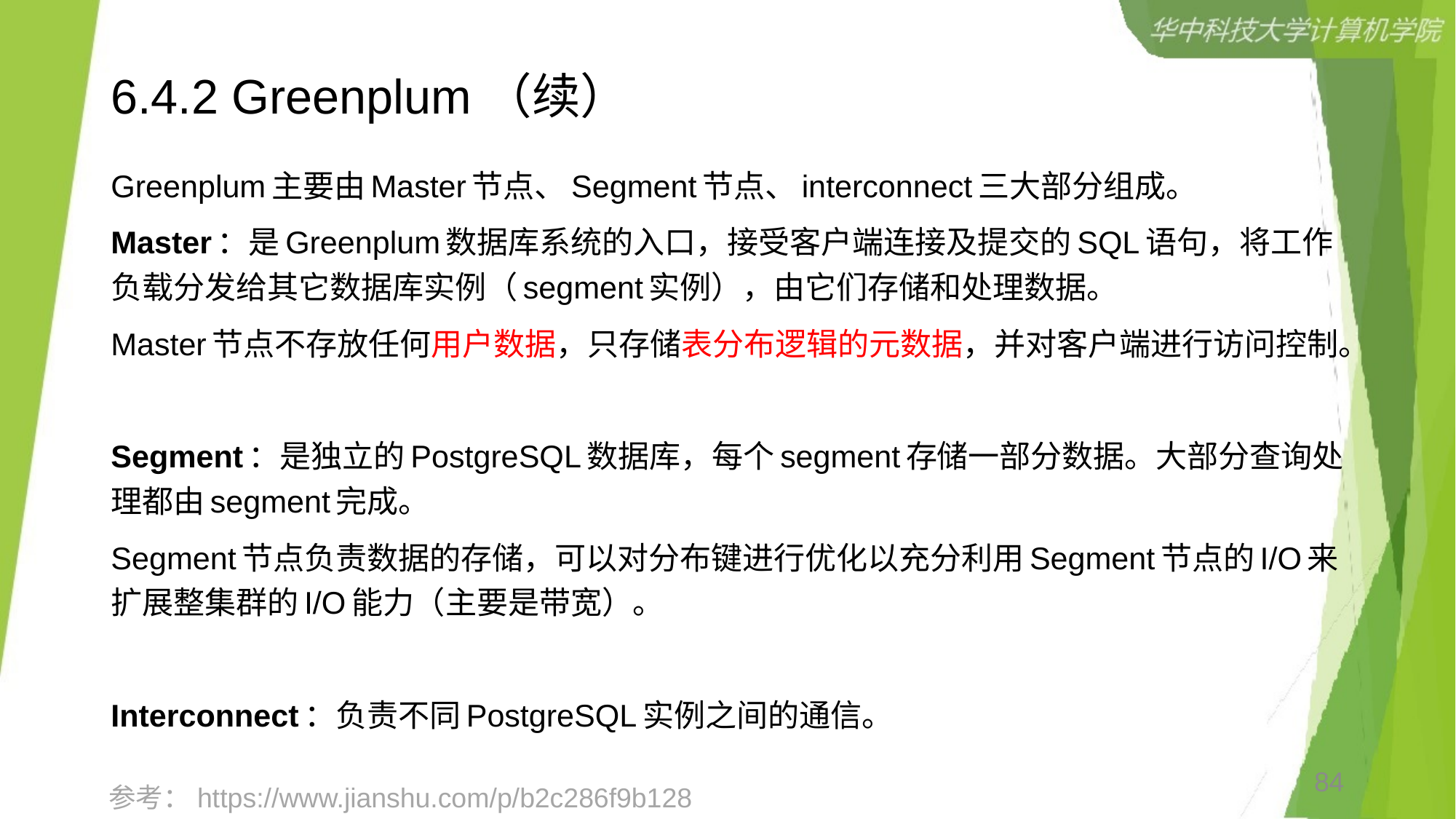

# 6.4.2 Greenplum（续）
Greenplum主要由Master节点、Segment节点、interconnect三大部分组成。
Master：是Greenplum数据库系统的入口，接受客户端连接及提交的SQL语句，将工作负载分发给其它数据库实例（segment实例），由它们存储和处理数据。
Master节点不存放任何用户数据，只存储表分布逻辑的元数据，并对客户端进行访问控制。

Segment：是独立的PostgreSQL数据库，每个segment存储一部分数据。大部分查询处理都由segment完成。
Segment节点负责数据的存储，可以对分布键进行优化以充分利用Segment节点的I/O来扩展整集群的I/O能力（主要是带宽）。

Interconnect：负责不同PostgreSQL实例之间的通信。
84
参考：https://www.jianshu.com/p/b2c286f9b128